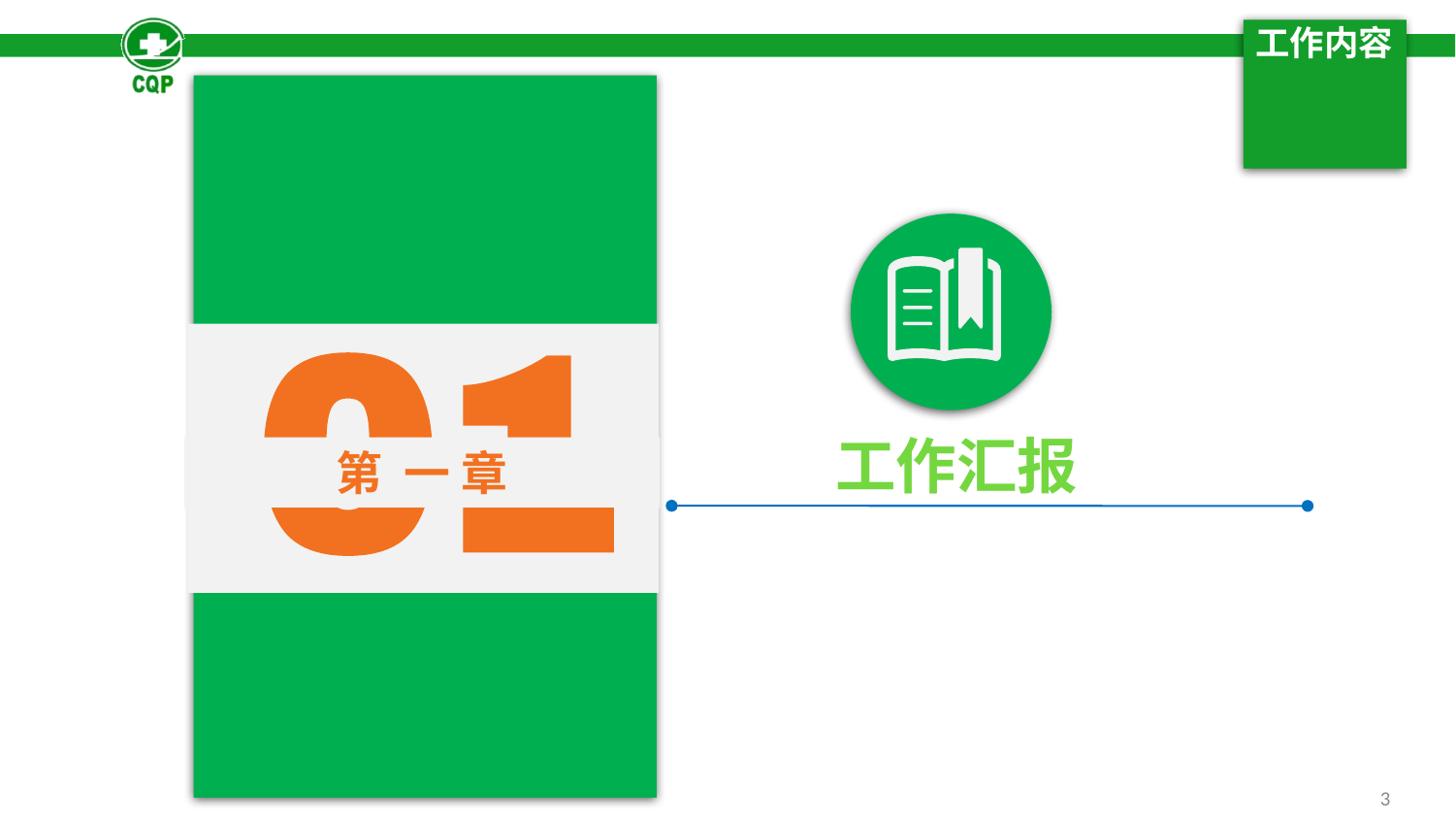

# 工作内容

01
第  一 章

工作汇报

3